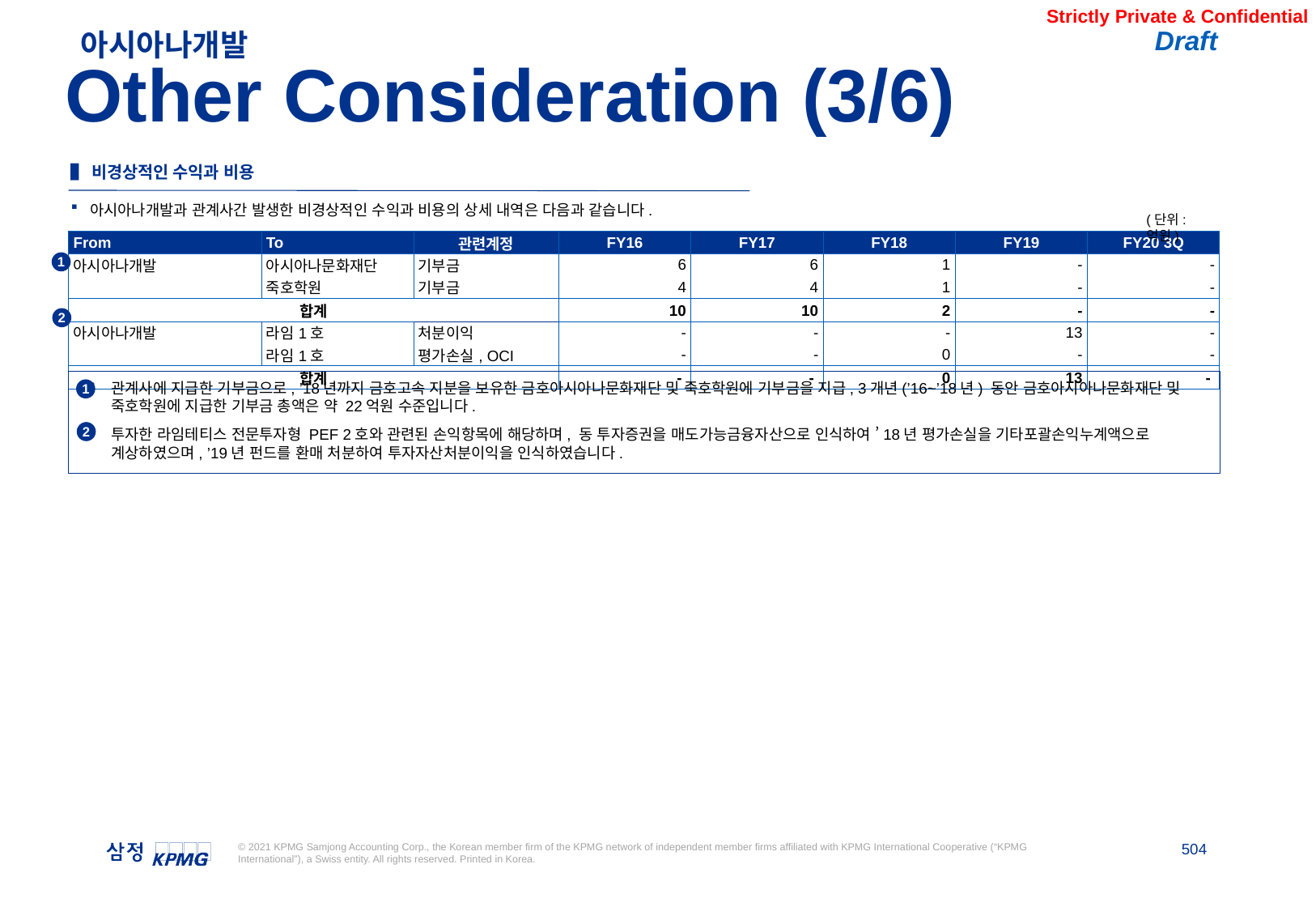

아시아나개발
Other Consideration (3/6)
▌비경상적인 수익과 비용

아시아나개발과 관계사간 발생한 비경상적인 수익과 비용의 상세 내역은 다음과 같습니다.
(단위: 억원)
| From | To | 관련계정 | FY16 | FY17 | FY18 | FY19 | FY20 3Q |
| --- | --- | --- | --- | --- | --- | --- | --- |
| 아시아나개발 | 아시아나문화재단 | 기부금 | 6 | 6 | 1 | - | - |
|  | 죽호학원 | 기부금 | 4 | 4 | 1 | - | - |
| 합계 |  |  | 10 | 10 | 2 | - | - |
| 아시아나개발 | 라임1호 | 처분이익 | - | - | - | 13 | - |
|  | 라임1호 | 평가손실, OCI | - | - | 0 | - | - |
| 합계 |  |  | - | - | 0 | 13 | - |
1
2
관계사에 지급한 기부금으로, ’18년까지 금호고속 지분을 보유한 금호아시아나문화재단 및 죽호학원에 기부금을 지급, 3개년(’16~’18년) 동안 금호아시아나문화재단 및 죽호학원에 지급한 기부금 총액은 약 22억원 수준입니다.
투자한 라임테티스 전문투자형 PEF 2호와 관련된 손익항목에 해당하며, 동 투자증권을 매도가능금융자산으로 인식하여 ’18년 평가손실을 기타포괄손익누계액으로 계상하였으며, ’19년 펀드를 환매 처분하여 투자자산처분이익을 인식하였습니다.
1
2